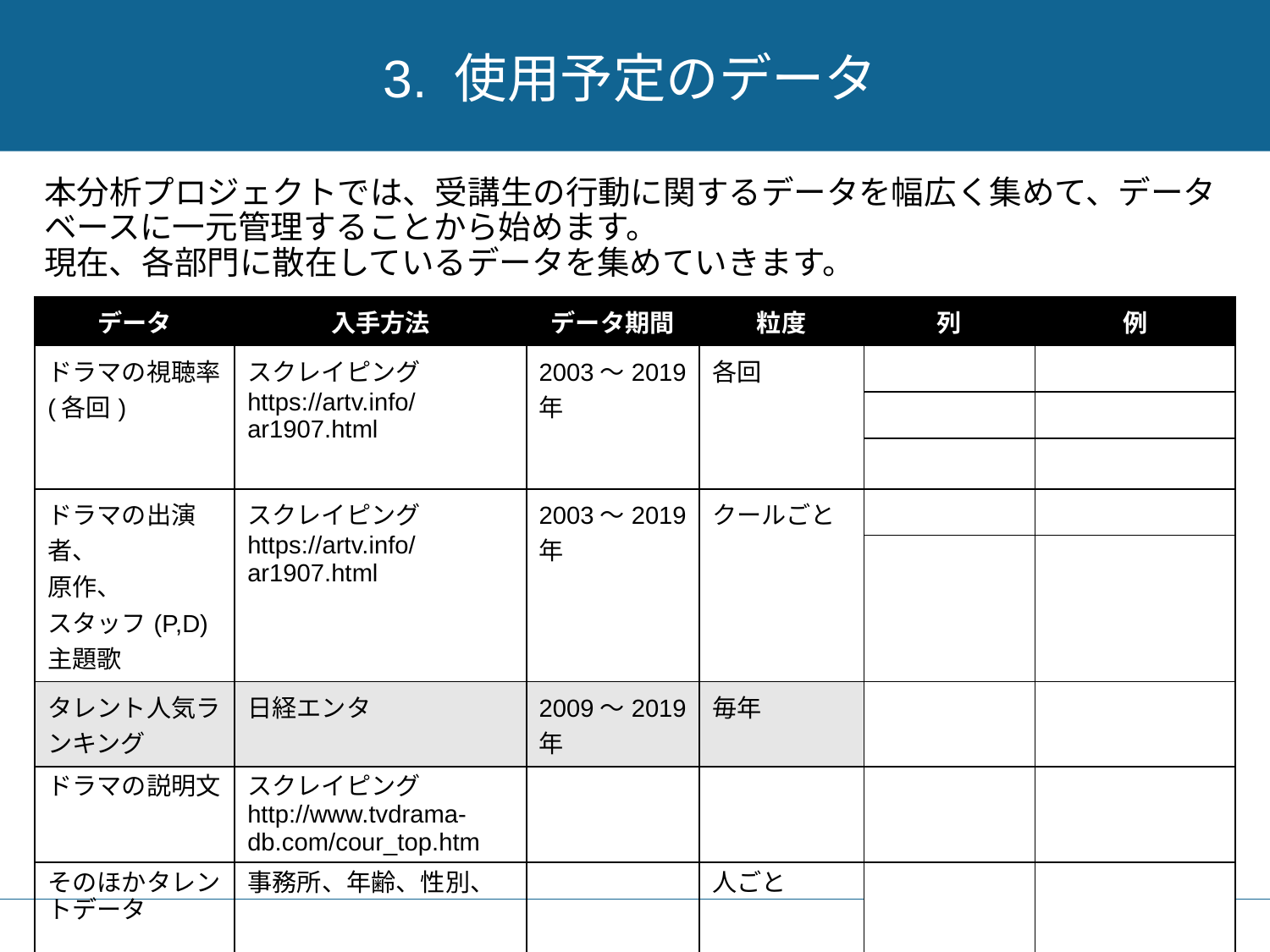

# 3. 使用予定のデータ
本分析プロジェクトでは、受講生の行動に関するデータを幅広く集めて、データベースに一元管理することから始めます。
現在、各部門に散在しているデータを集めていきます。
| データ | 入手方法 | データ期間 | 粒度 | 列 | 例 |
| --- | --- | --- | --- | --- | --- |
| ドラマの視聴率 (各回) | スクレイピング https://artv.info/ar1907.html | 2003〜2019年 | 各回 |  |  |
|  |  |  |  |  |  |
|  |  |  |  |  |  |
| ドラマの出演者、 原作、 スタッフ(P,D) 主題歌 | スクレイピング https://artv.info/ar1907.html | 2003〜2019年 | クールごと |  |  |
|  |  |  |  |  |  |
| タレント人気ランキング | 日経エンタ | 2009〜2019年 | 毎年 |  |  |
| ドラマの説明文 | スクレイピング http://www.tvdrama-db.com/cour\_top.htm |  |  |  |  |
| そのほかタレントデータ | 事務所、年齢、性別、 |  | 人ごと |  |  |
17